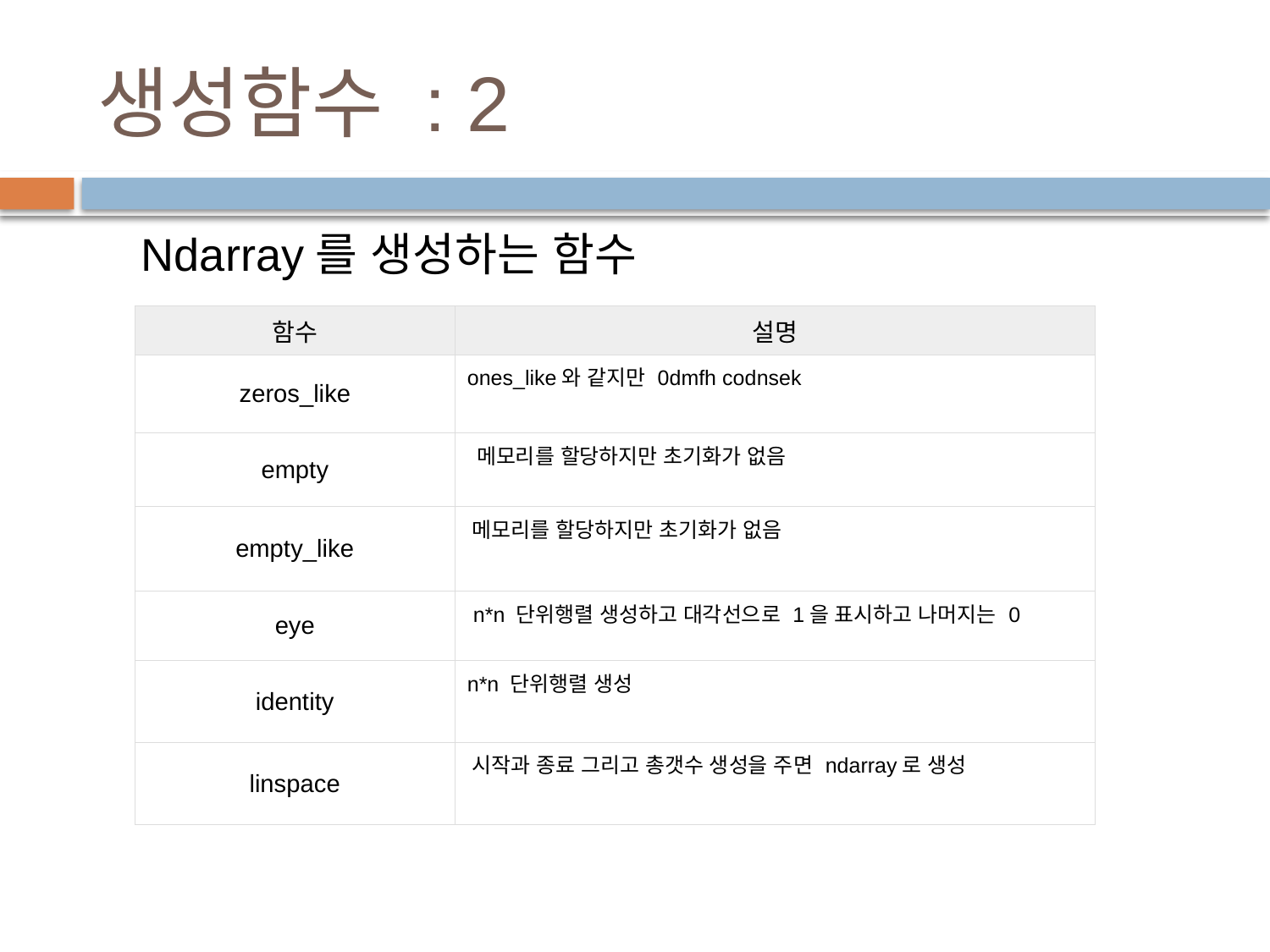

# 생성함수 : 2
Ndarray를 생성하는 함수
| 함수 | 설명 |
| --- | --- |
| zeros\_like | ones\_like와 같지만 0dmfh codnsek |
| empty | 메모리를 할당하지만 초기화가 없음 |
| empty\_like | 메모리를 할당하지만 초기화가 없음 |
| eye | n\*n 단위행렬 생성하고 대각선으로 1을 표시하고 나머지는 0 |
| identity | n\*n 단위행렬 생성 |
| linspace | 시작과 종료 그리고 총갯수 생성을 주면 ndarray로 생성 |